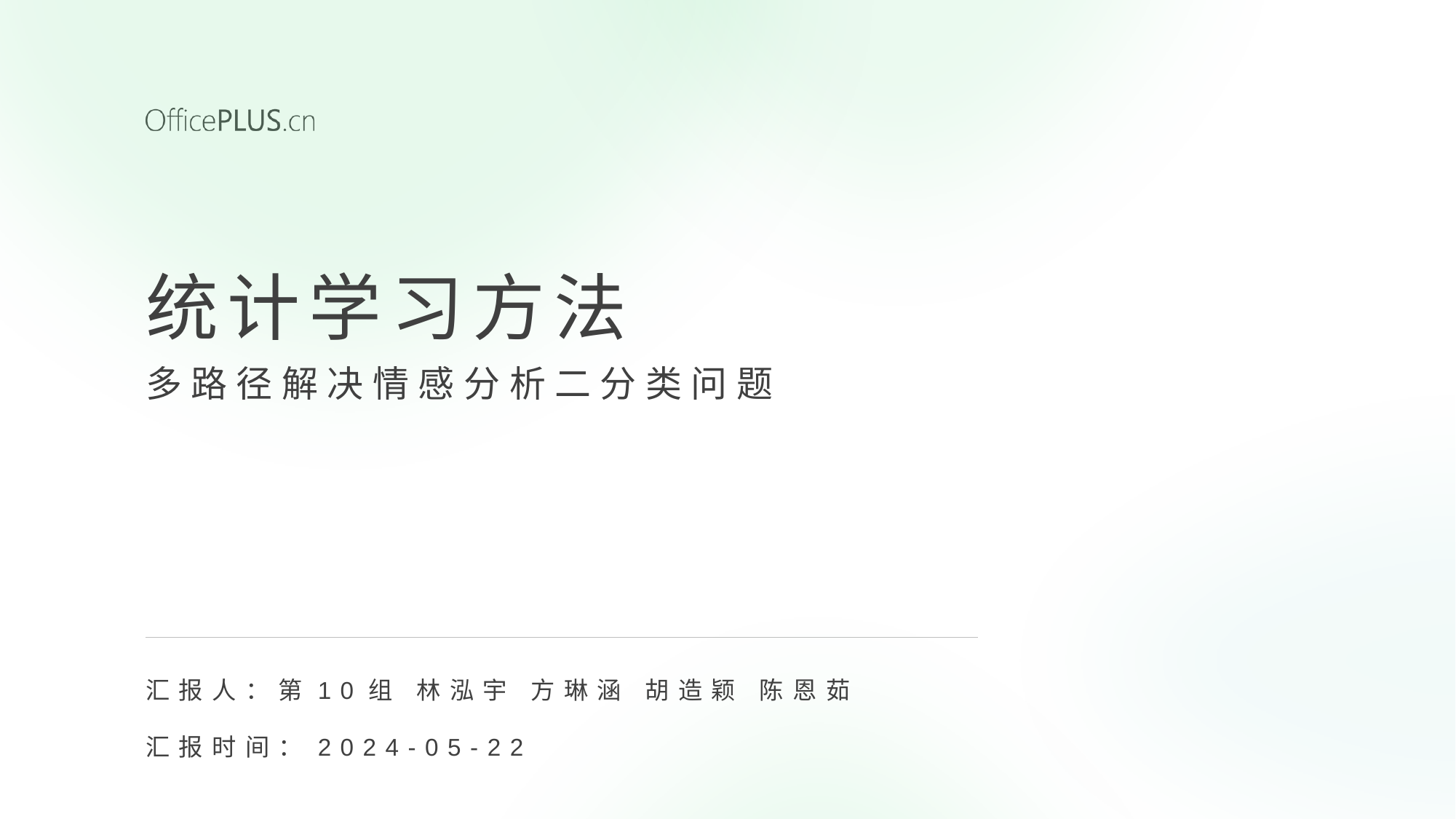

统计学习方法
多路径解决情感分析二分类问题
汇报人：第10组 林泓宇 方琳涵 胡造颖 陈恩茹
汇报时间：2024-05-22